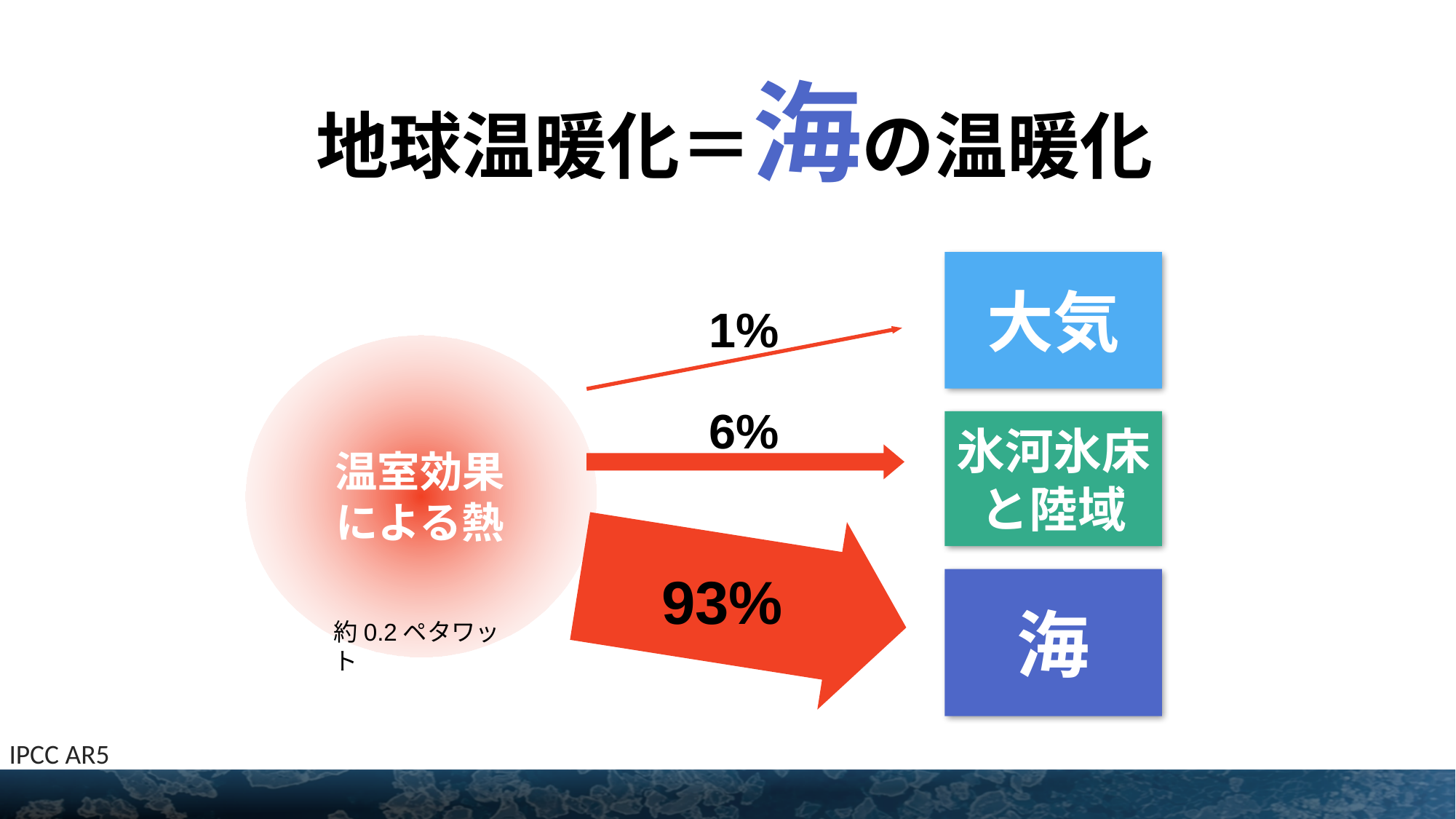

地球温暖化＝海の温暖化
大気
1%

6%
氷河氷床と陸域
温室効果
による熱

93%
海
約0.2ペタワット
IPCC AR5